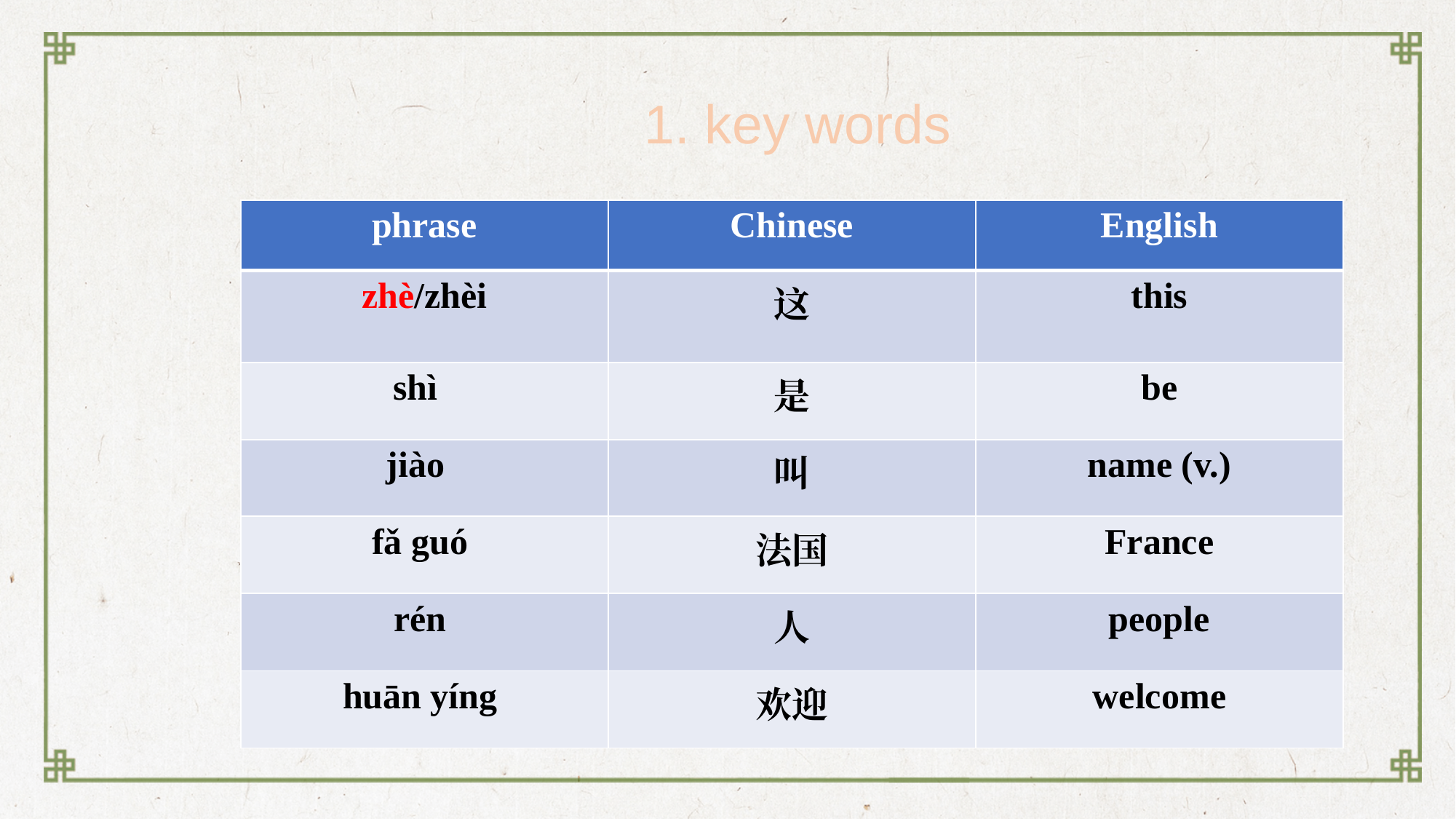

1. key words
| phrase | Chinese | English |
| --- | --- | --- |
| zhè/zhèi | 这 | this |
| shì | 是 | be |
| jiào | 叫 | name (v.) |
| fǎ guó | 法国 | France |
| rén | 人 | people |
| huān yíng | 欢迎 | welcome |